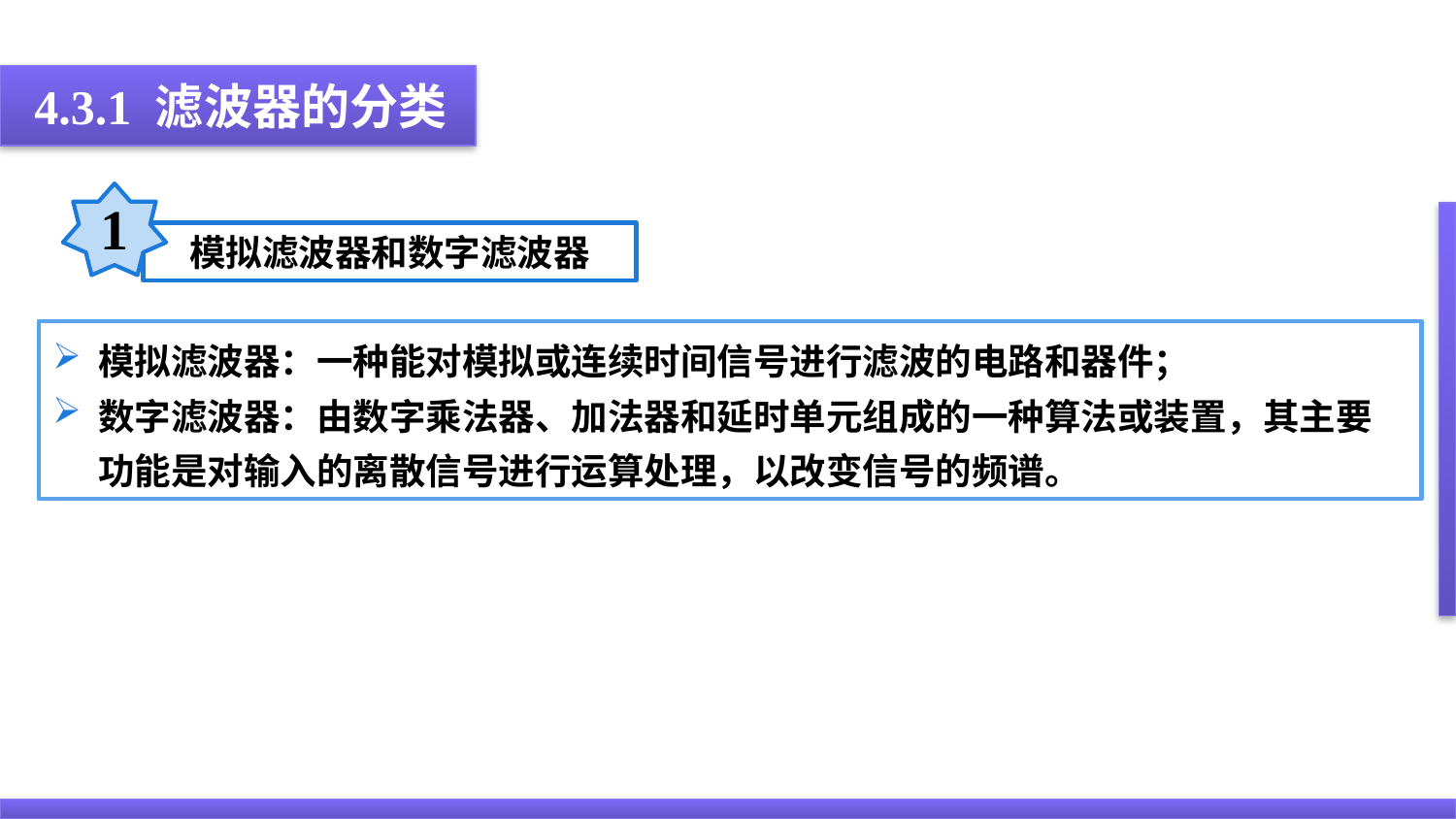

4.3.1 滤波器的分类
1
模拟滤波器和数字滤波器
模拟滤波器：一种能对模拟或连续时间信号进行滤波的电路和器件；
数字滤波器：由数字乘法器、加法器和延时单元组成的一种算法或装置，其主要功能是对输入的离散信号进行运算处理，以改变信号的频谱。